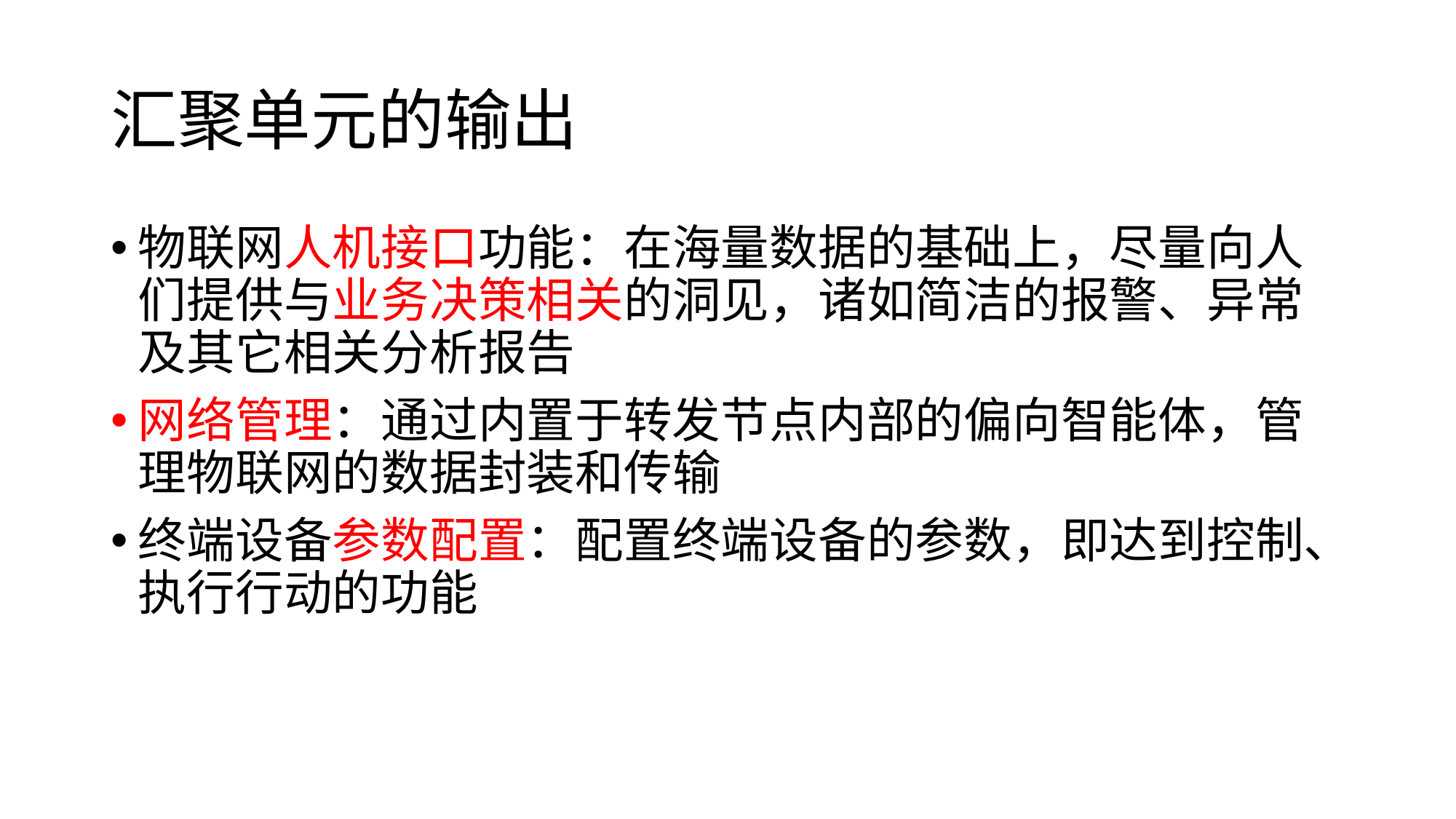

# 汇聚单元的输出
物联网人机接口功能：在海量数据的基础上，尽量向人们提供与业务决策相关的洞见，诸如简洁的报警、异常及其它相关分析报告
网络管理：通过内置于转发节点内部的偏向智能体，管理物联网的数据封装和传输
终端设备参数配置：配置终端设备的参数，即达到控制、执行行动的功能